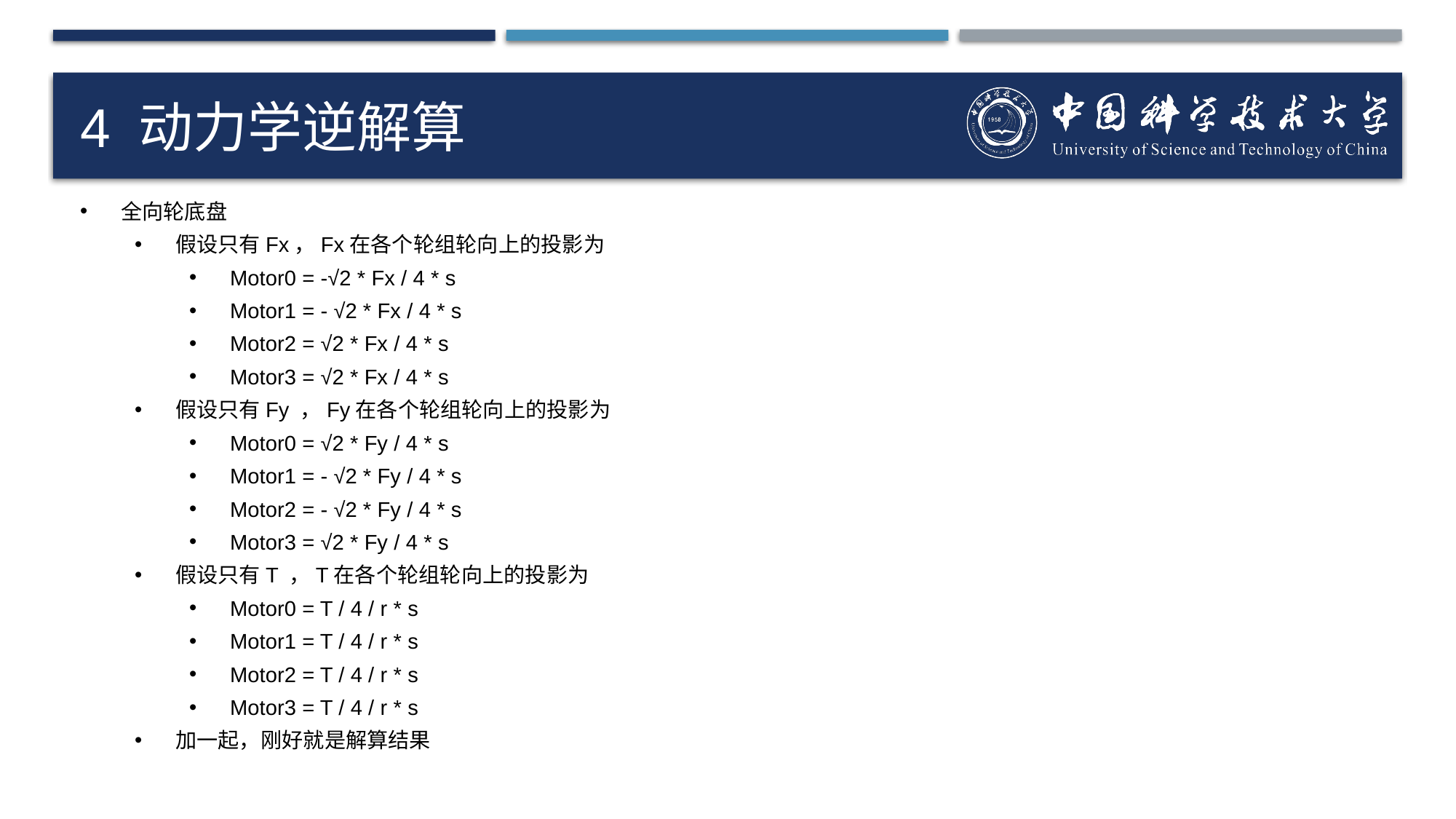

# 4 动力学逆解算
全向轮底盘
假设只有Fx，Fx在各个轮组轮向上的投影为
Motor0 = -√2 * Fx / 4 * s
Motor1 = - √2 * Fx / 4 * s
Motor2 = √2 * Fx / 4 * s
Motor3 = √2 * Fx / 4 * s
假设只有Fy ，Fy在各个轮组轮向上的投影为
Motor0 = √2 * Fy / 4 * s
Motor1 = - √2 * Fy / 4 * s
Motor2 = - √2 * Fy / 4 * s
Motor3 = √2 * Fy / 4 * s
假设只有T ，T在各个轮组轮向上的投影为
Motor0 = T / 4 / r * s
Motor1 = T / 4 / r * s
Motor2 = T / 4 / r * s
Motor3 = T / 4 / r * s
加一起，刚好就是解算结果